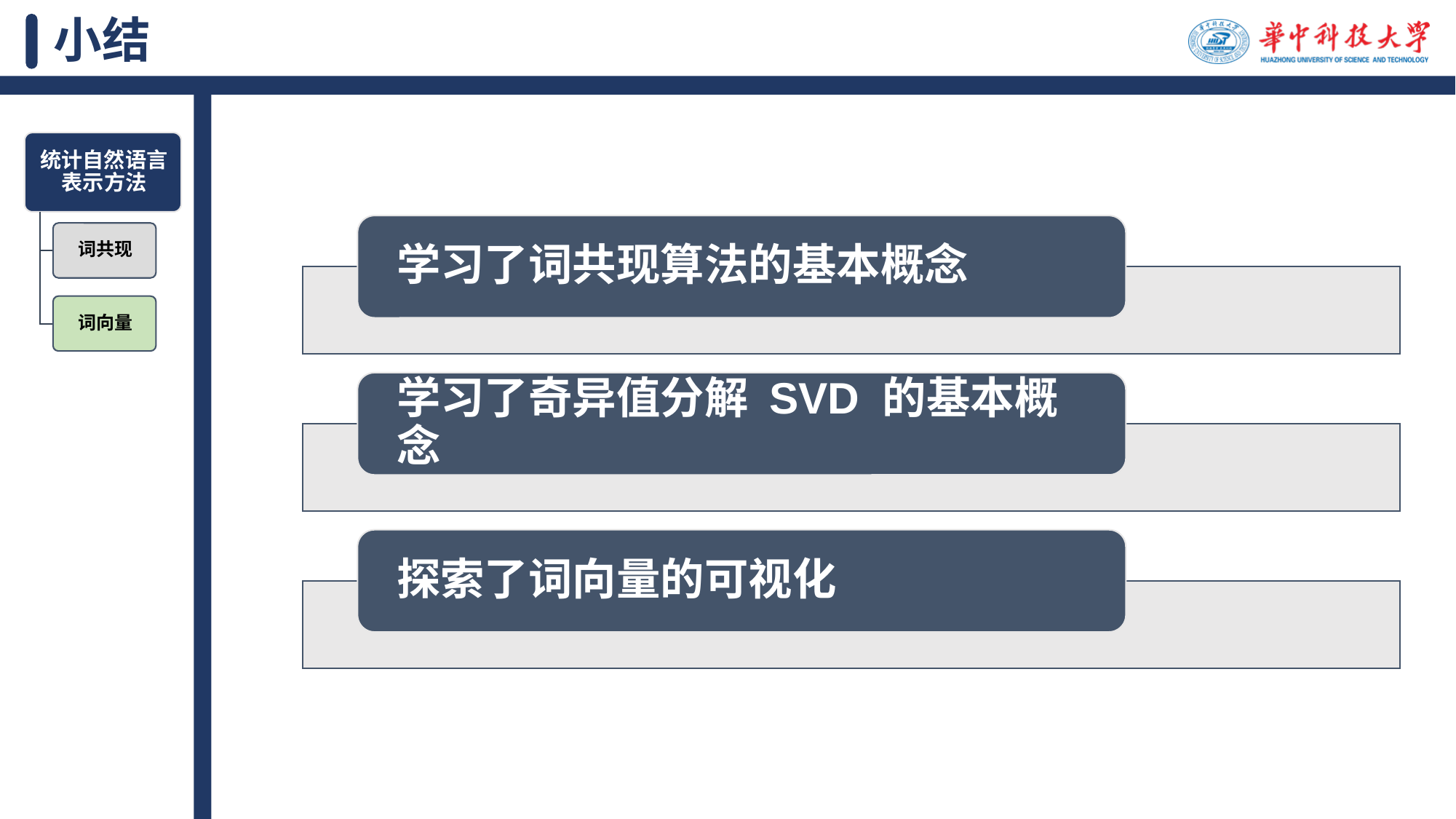

# 小结
统计自然语言表示方法
词共现
词向量
学习了词共现算法的基本概念
学习了奇异值分解 SVD 的基本概念
探索了词向量的可视化